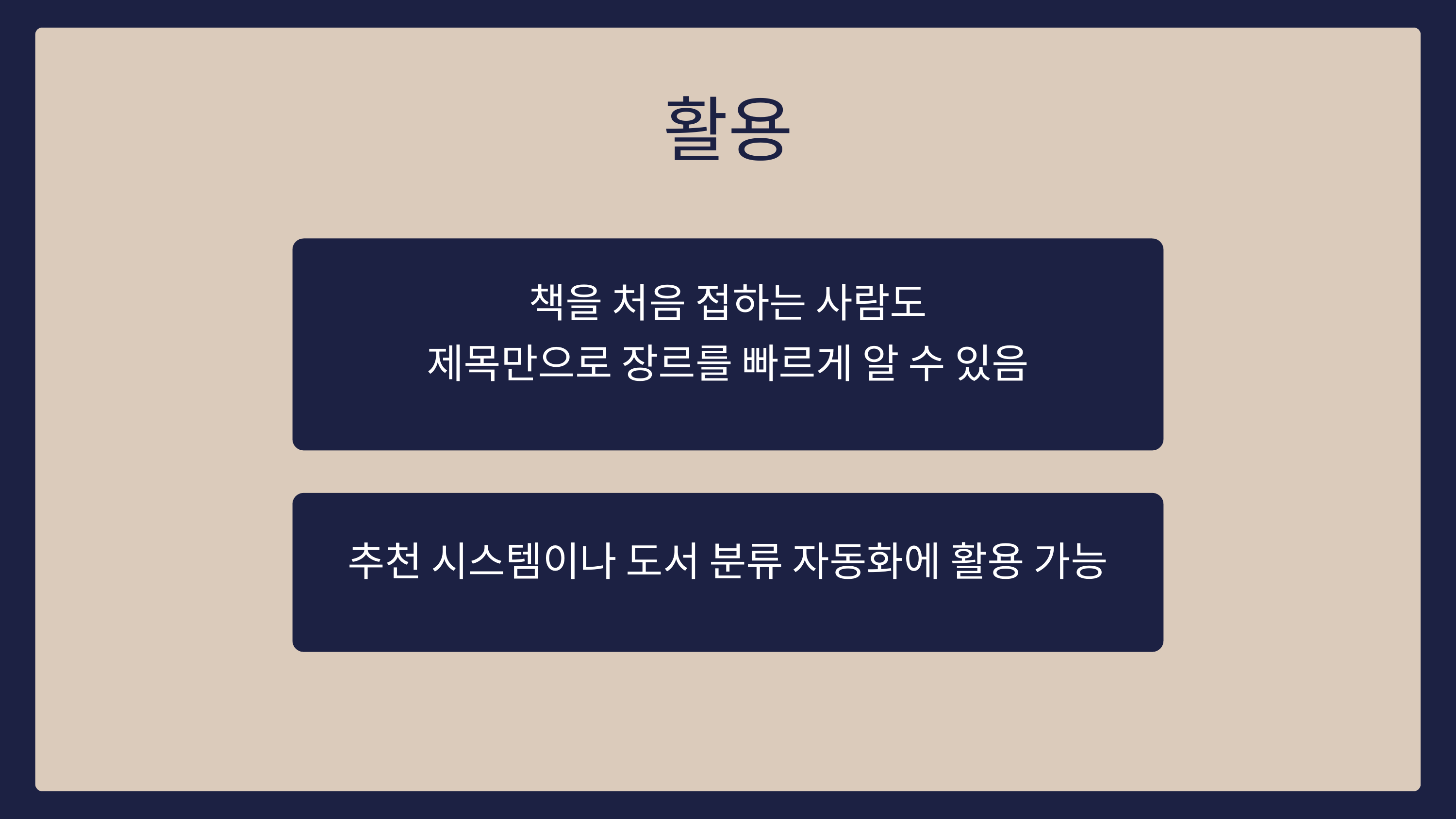

활용

책을 처음 접하는 사람도
제목만으로 장르를 빠르게 알 수 있음

추천 시스템이나 도서 분류 자동화에 활용 가능